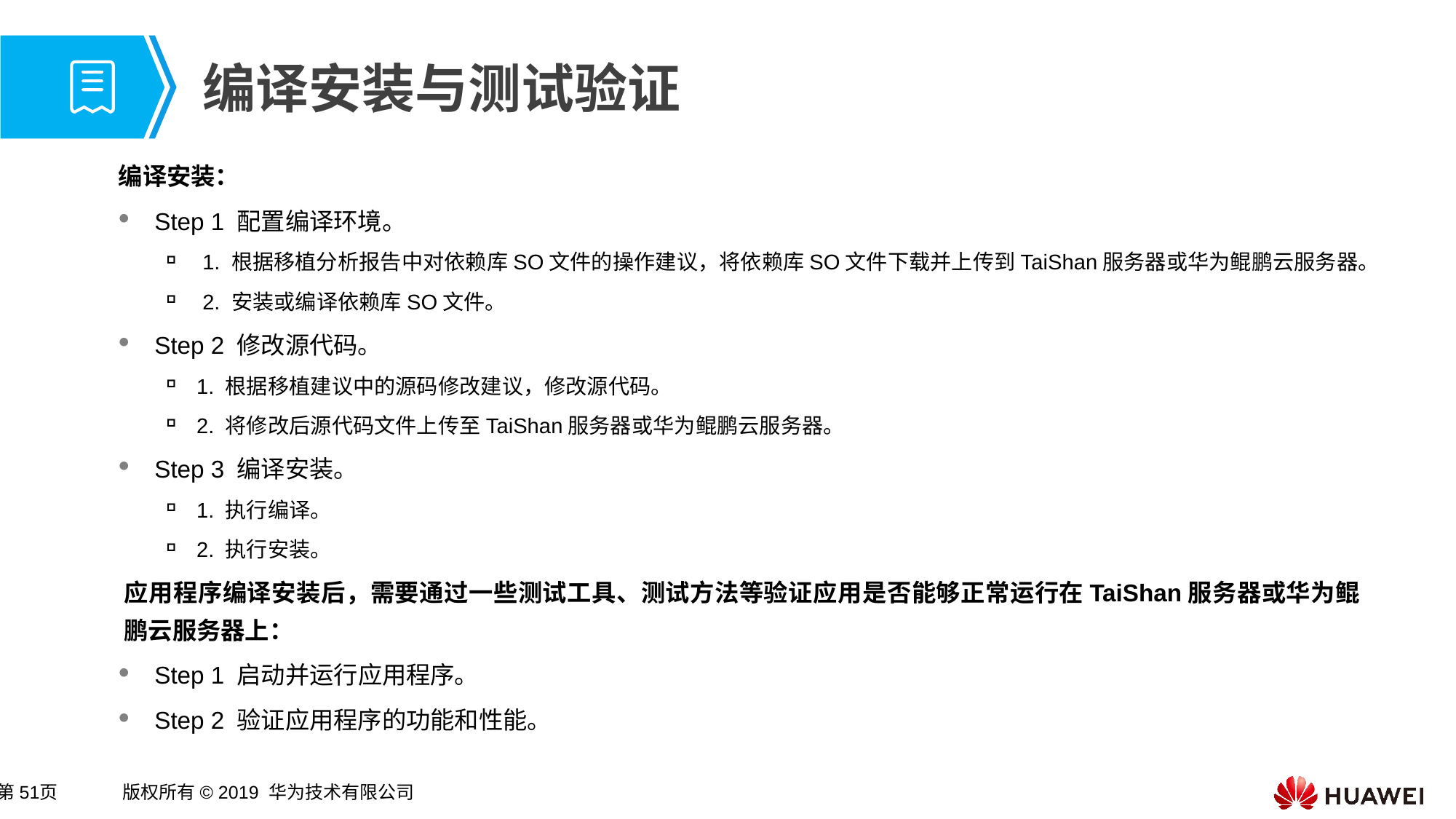

# 编译安装与测试验证
编译安装：
Step 1 配置编译环境。
 1. 根据移植分析报告中对依赖库SO文件的操作建议，将依赖库SO文件下载并上传到TaiShan服务器或华为鲲鹏云服务器。
 2. 安装或编译依赖库SO文件。
Step 2 修改源代码。
1. 根据移植建议中的源码修改建议，修改源代码。
2. 将修改后源代码文件上传至TaiShan服务器或华为鲲鹏云服务器。
Step 3 编译安装。
1. 执行编译。
2. 执行安装。
应用程序编译安装后，需要通过一些测试工具、测试方法等验证应用是否能够正常运行在TaiShan服务器或华为鲲鹏云服务器上：
Step 1 启动并运行应用程序。
Step 2 验证应用程序的功能和性能。